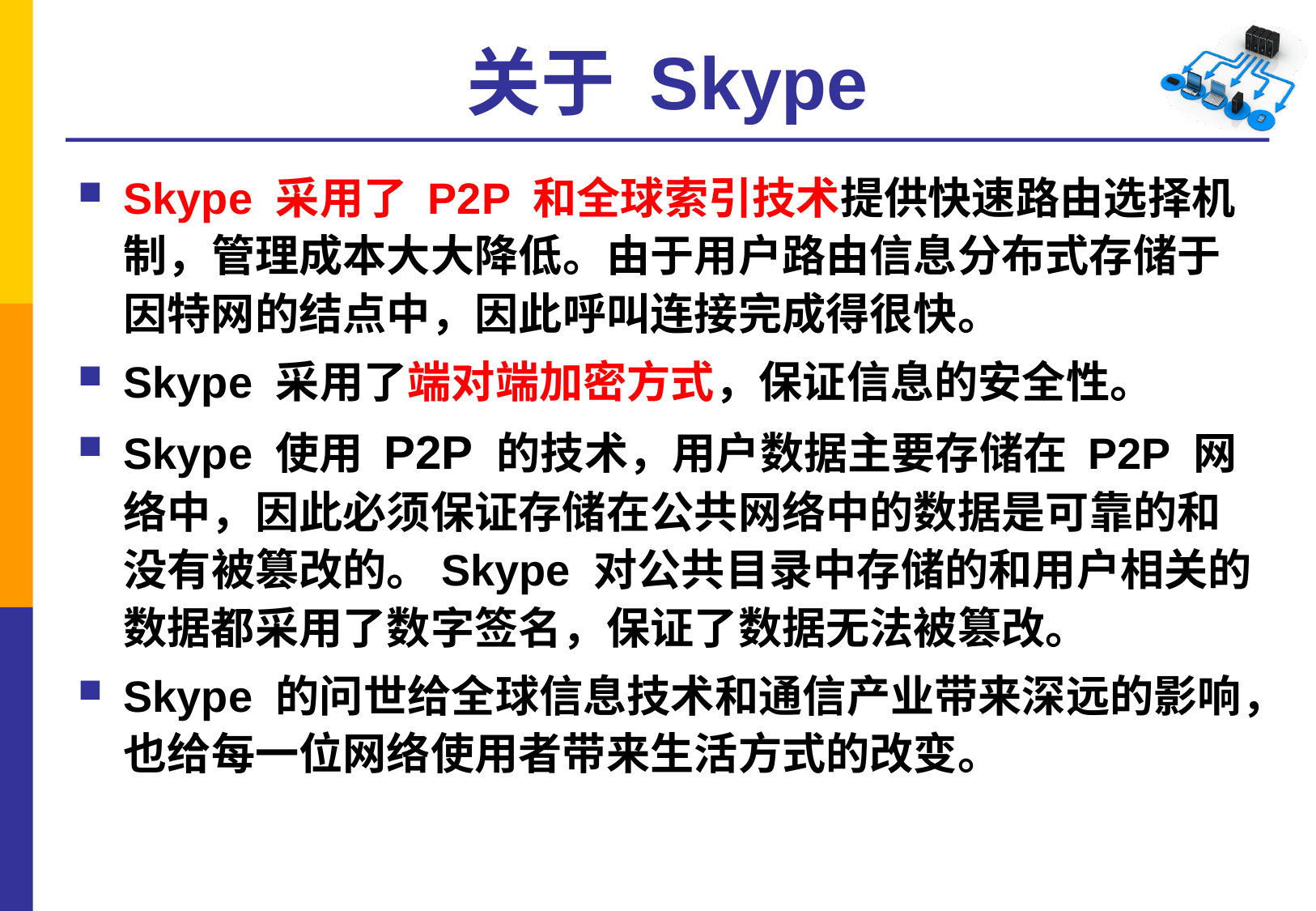

# 关于 Skype
Skype 采用了 P2P 和全球索引技术提供快速路由选择机制，管理成本大大降低。由于用户路由信息分布式存储于因特网的结点中，因此呼叫连接完成得很快。
Skype 采用了端对端加密方式，保证信息的安全性。
Skype 使用 P2P 的技术，用户数据主要存储在 P2P 网络中，因此必须保证存储在公共网络中的数据是可靠的和没有被篡改的。Skype 对公共目录中存储的和用户相关的数据都采用了数字签名，保证了数据无法被篡改。
Skype 的问世给全球信息技术和通信产业带来深远的影响，也给每一位网络使用者带来生活方式的改变。